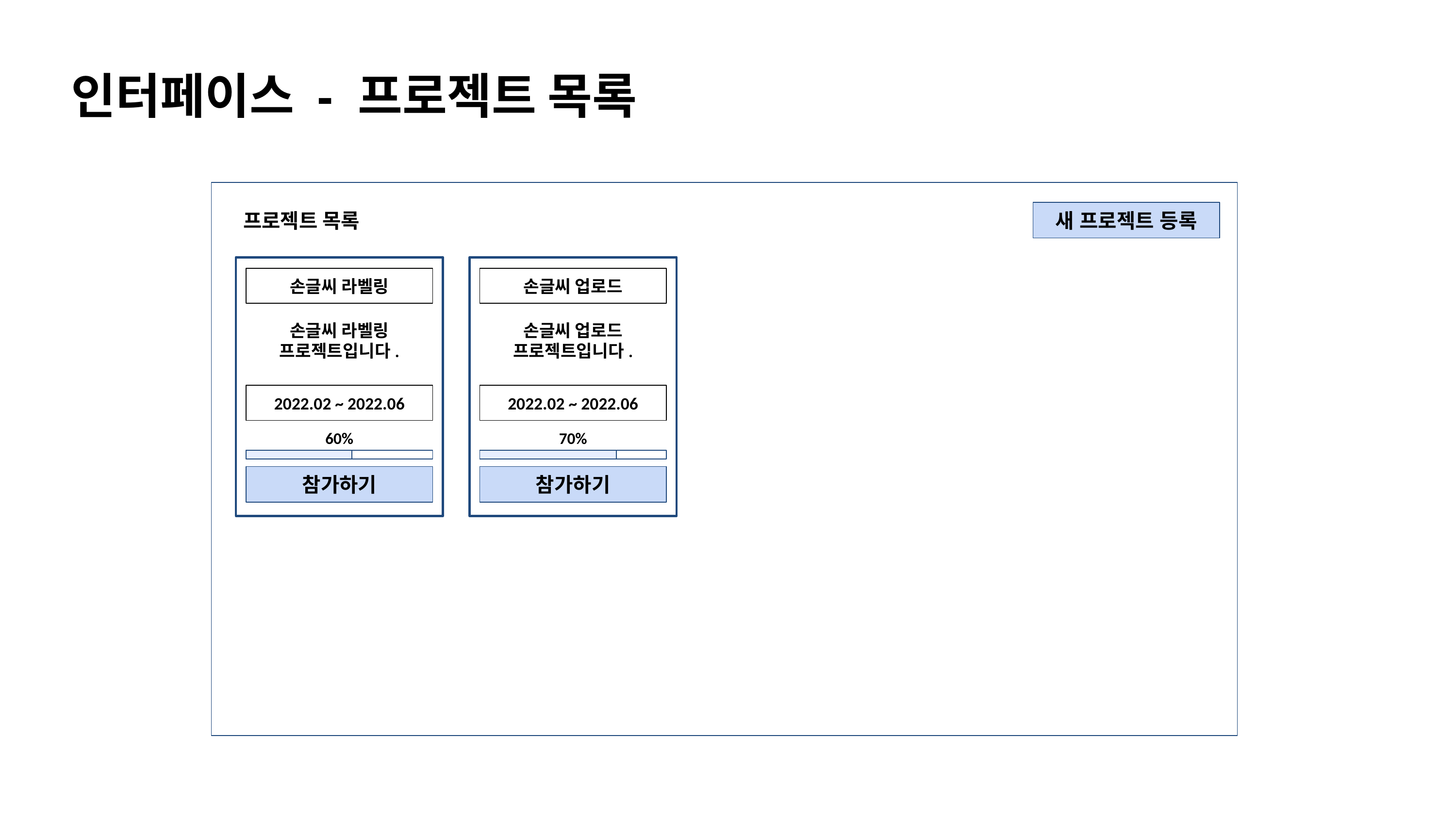

인터페이스 - 프로젝트 목록

프로젝트 목록
새 프로젝트 등록

손글씨 라벨링
손글씨 업로드
손글씨 라벨링 프로젝트입니다.
손글씨 업로드 프로젝트입니다.
2022.02 ~ 2022.06
2022.02 ~ 2022.06
60%
70%

참가하기
참가하기